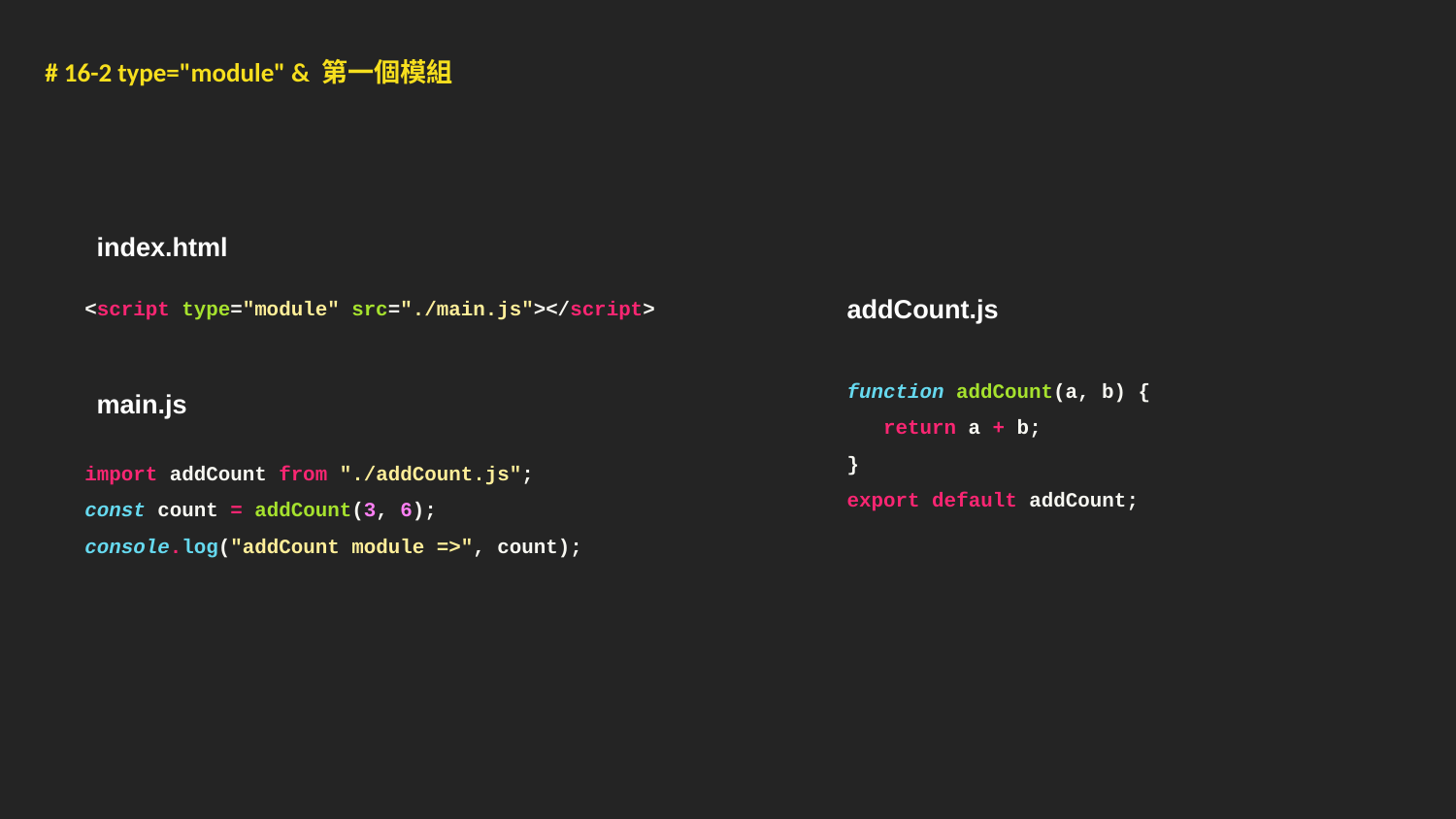

# 16-2 type="module" & 第一個模組
index.html
<script type="module" src="./main.js"></script>
addCount.js
function addCount(a, b) {
   return a + b;
}
export default addCount;
main.js
import addCount from "./addCount.js";
const count = addCount(3, 6);
console.log("addCount module =>", count);